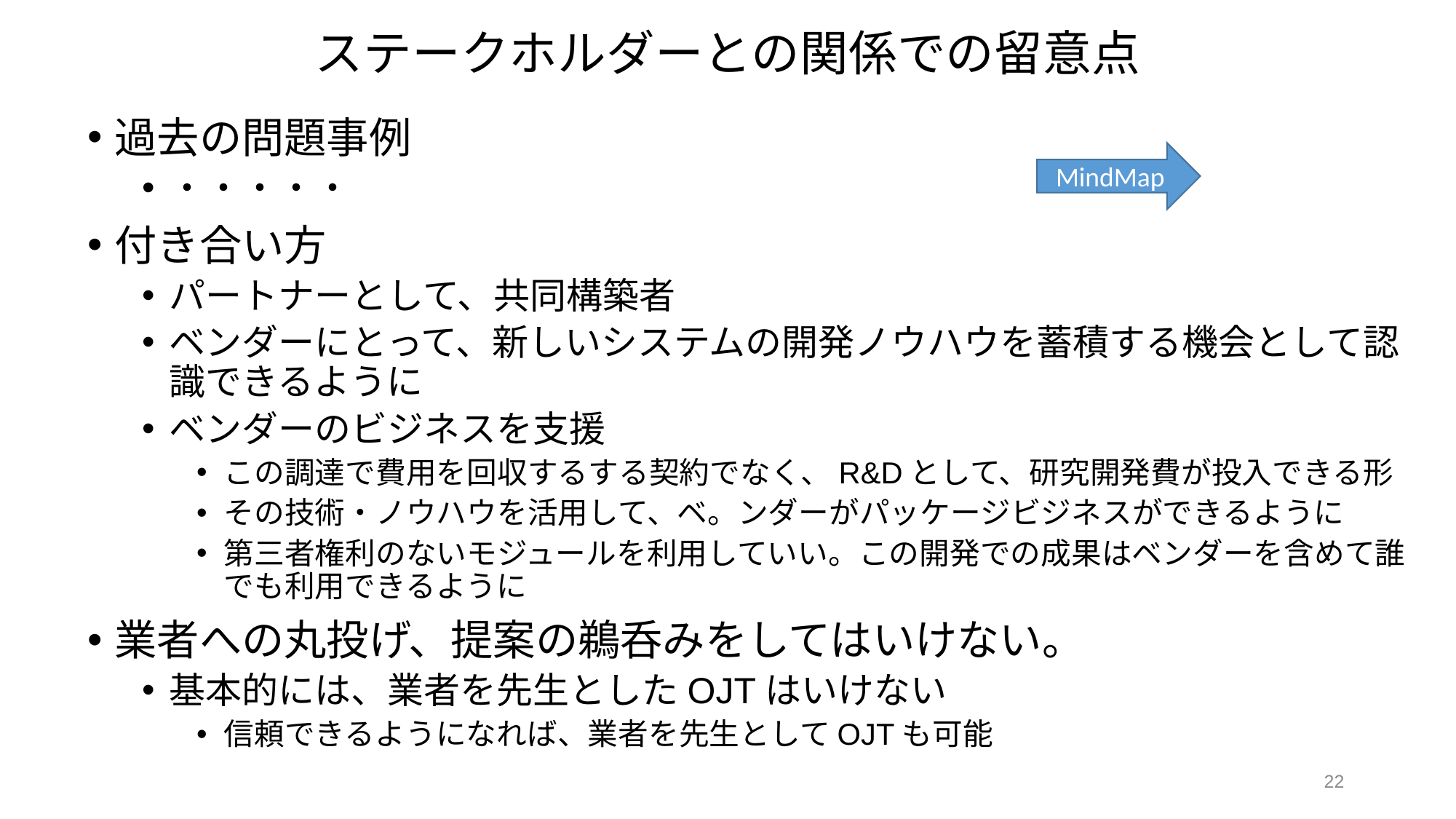

# ステークホルダーとの関係での留意点
過去の問題事例
・・・・・
付き合い方
パートナーとして、共同構築者
ベンダーにとって、新しいシステムの開発ノウハウを蓄積する機会として認識できるように
ベンダーのビジネスを支援
この調達で費用を回収するする契約でなく、R&Dとして、研究開発費が投入できる形
その技術・ノウハウを活用して、ベ。ンダーがパッケージビジネスができるように
第三者権利のないモジュールを利用していい。この開発での成果はベンダーを含めて誰でも利用できるように
業者への丸投げ、提案の鵜呑みをしてはいけない。
基本的には、業者を先生としたOJTはいけない
信頼できるようになれば、業者を先生としてOJTも可能

MindMap

22